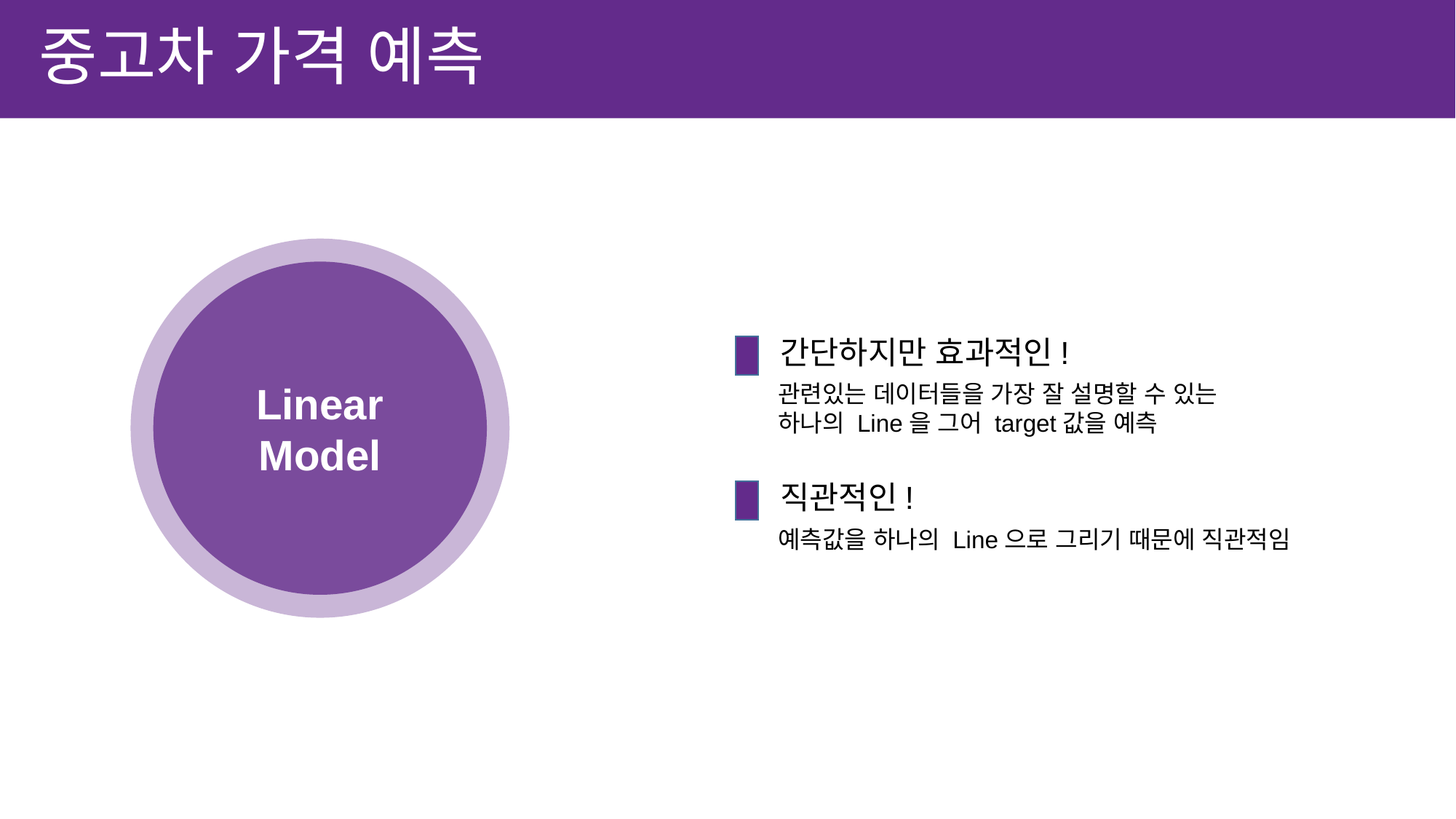

중고차 가격 예측

Linear Model
간단하지만 효과적인!

관련있는 데이터들을 가장 잘 설명할 수 있는
하나의 Line을 그어 target값을 예측
직관적인!

예측값을 하나의 Line으로 그리기 때문에 직관적임